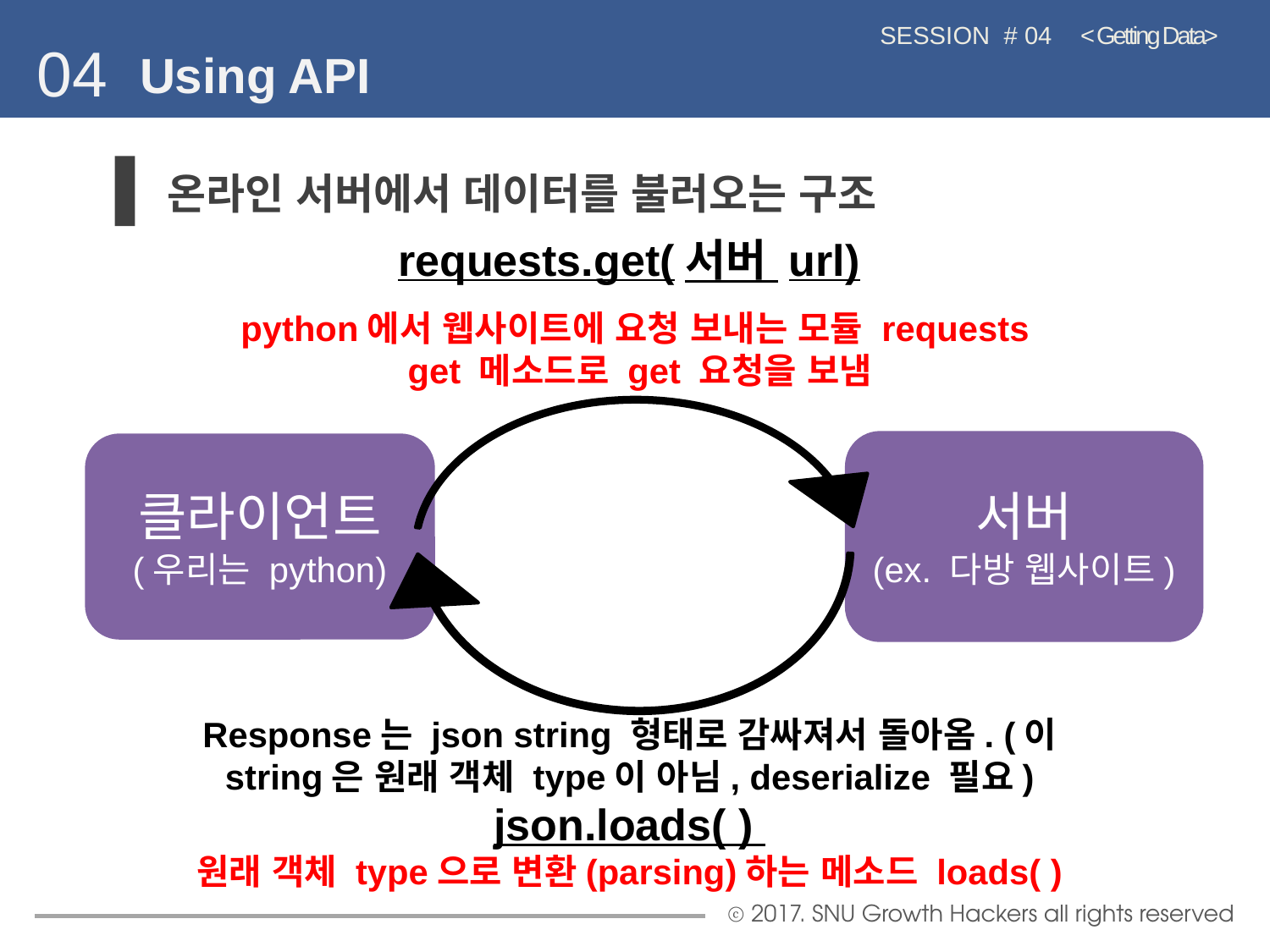

SESSION  # 04    < Getting Data>
04
Using API

온라인 서버에서 데이터를 불러오는 구조
requests.get(서버 url)

python에서 웹사이트에 요청 보내는 모듈 requests
 get 메소드로 get 요청을 보냄

서버
(ex. 다방 웹사이트)
클라이언트
(우리는 python)
Response는 json string 형태로 감싸져서 돌아옴. (이 string은 원래 객체 type이 아님, deserialize 필요)
json.loads( )
원래 객체 type으로 변환(parsing)하는 메소드 loads( )
ⓒ 2017. SNU Growth Hackers all rights reserved